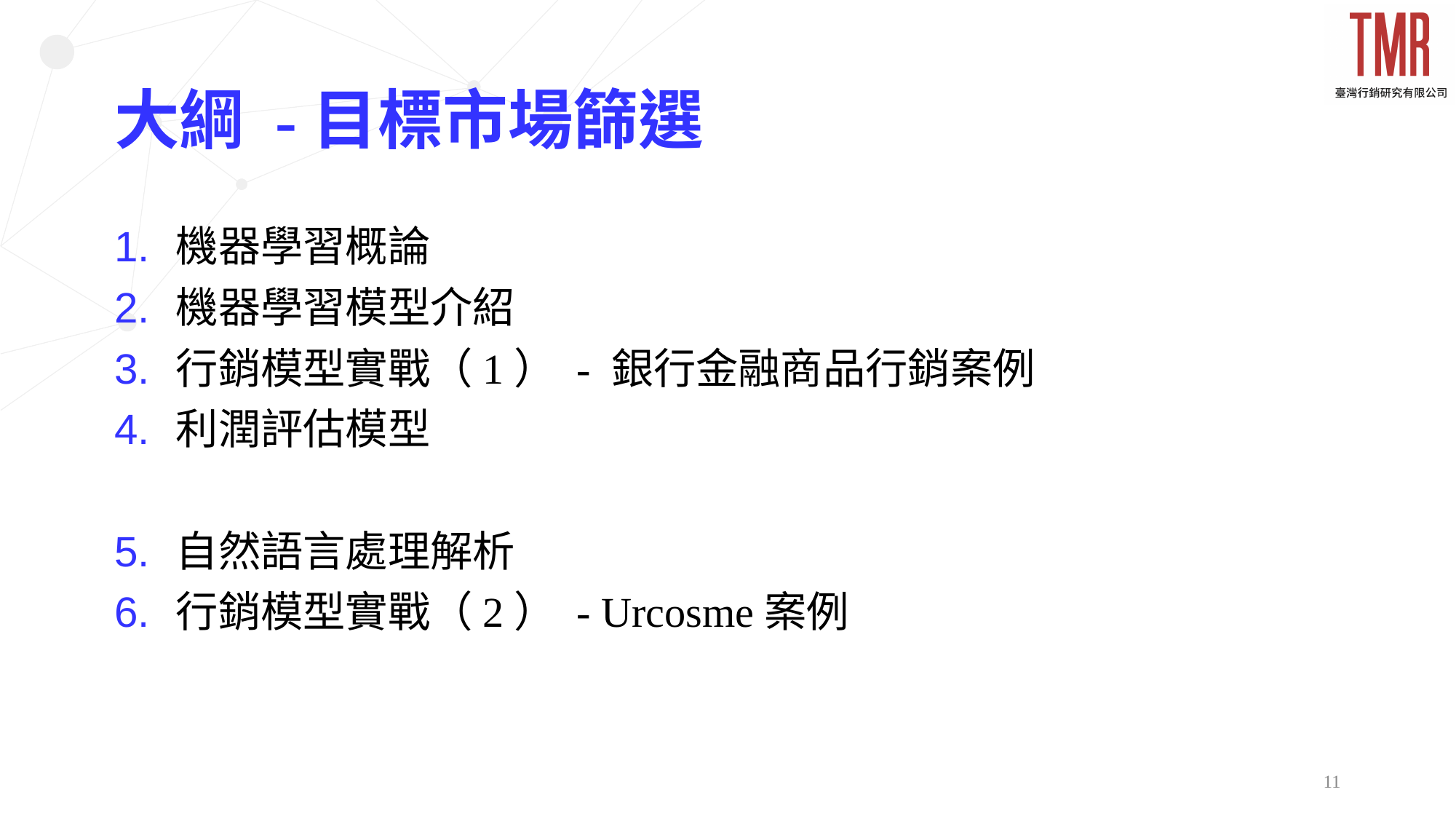

# 大綱 -目標市場篩選
機器學習概論
機器學習模型介紹
行銷模型實戰（1） - 銀行金融商品行銷案例
利潤評估模型

自然語言處理解析
行銷模型實戰（2） - Urcosme案例

11